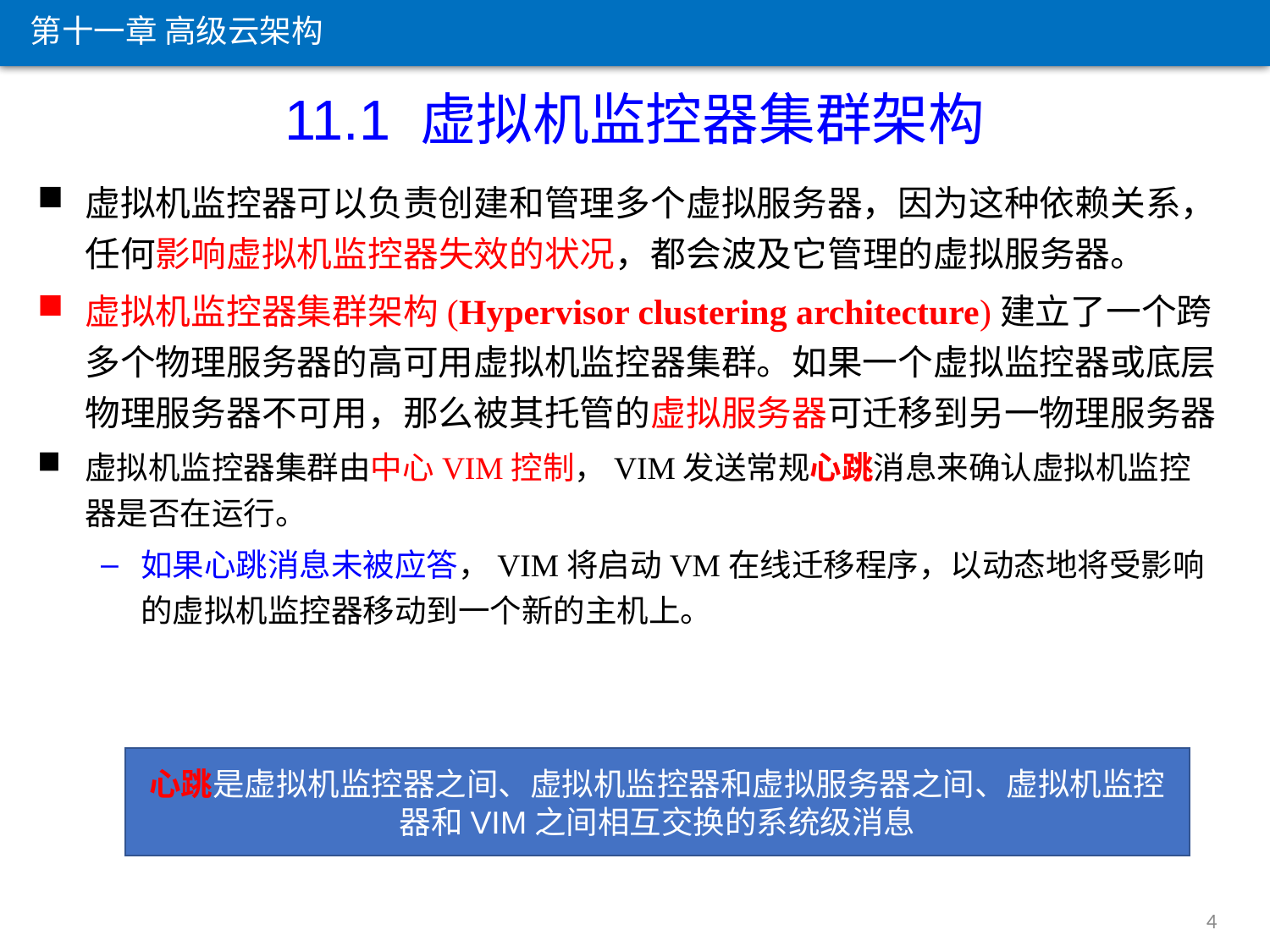

第十一章 高级云架构
11.1 虚拟机监控器集群架构
虚拟机监控器可以负责创建和管理多个虚拟服务器，因为这种依赖关系，任何影响虚拟机监控器失效的状况，都会波及它管理的虚拟服务器。
虚拟机监控器集群架构(Hypervisor clustering architecture)建立了一个跨多个物理服务器的高可用虚拟机监控器集群。如果一个虚拟监控器或底层物理服务器不可用，那么被其托管的虚拟服务器可迁移到另一物理服务器
虚拟机监控器集群由中心VIM控制，VIM发送常规心跳消息来确认虚拟机监控器是否在运行。
如果心跳消息未被应答，VIM将启动VM在线迁移程序，以动态地将受影响的虚拟机监控器移动到一个新的主机上。

心跳是虚拟机监控器之间、虚拟机监控器和虚拟服务器之间、虚拟机监控器和VIM之间相互交换的系统级消息
4